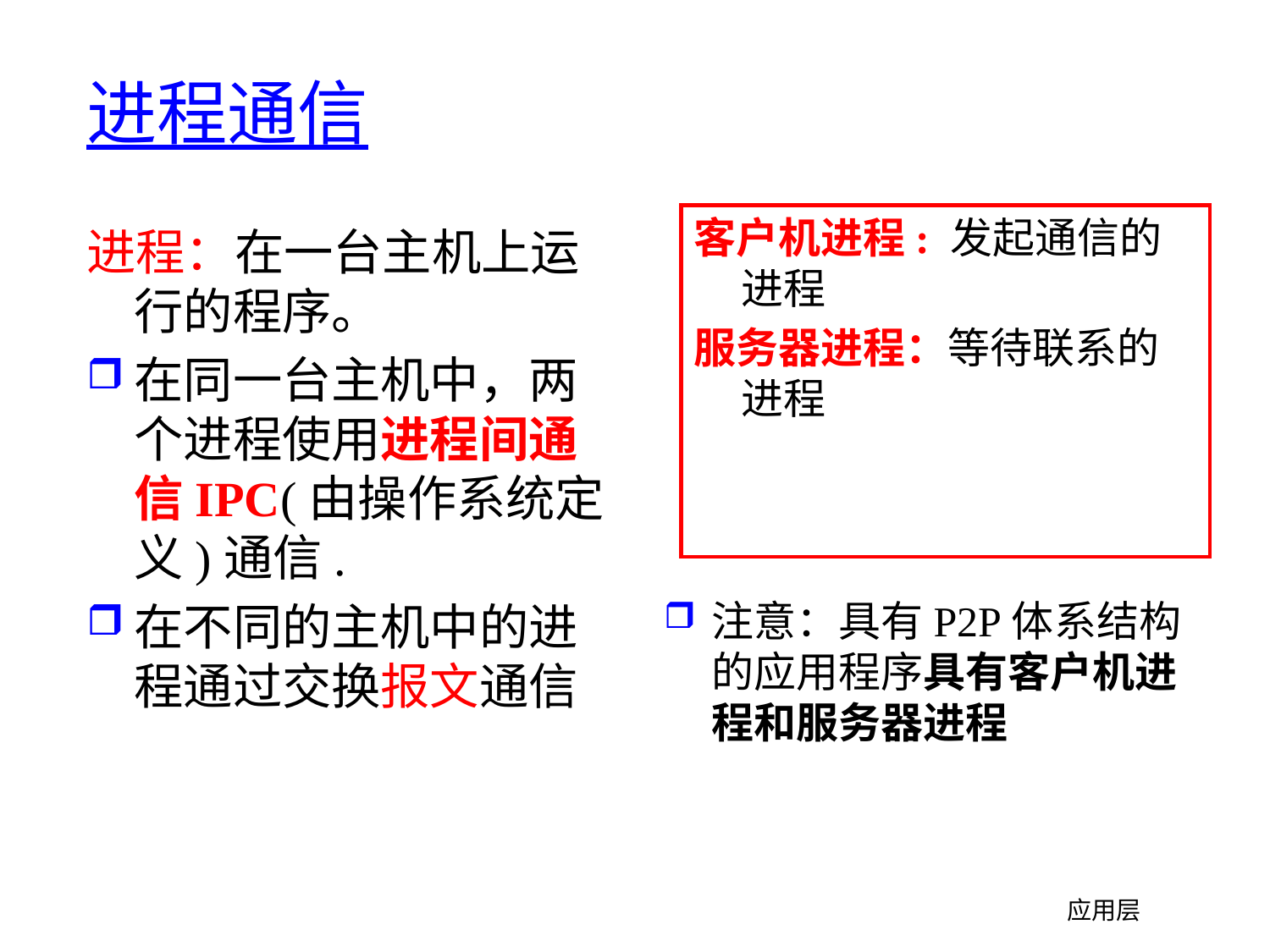

# 进程通信
客户机进程: 发起通信的进程
服务器进程：等待联系的进程

进程：在一台主机上运行的程序。
在同一台主机中，两个进程使用进程间通信IPC(由操作系统定义)通信.
在不同的主机中的进程通过交换报文通信
注意：具有P2P体系结构的应用程序具有客户机进程和服务器进程
应用层
12